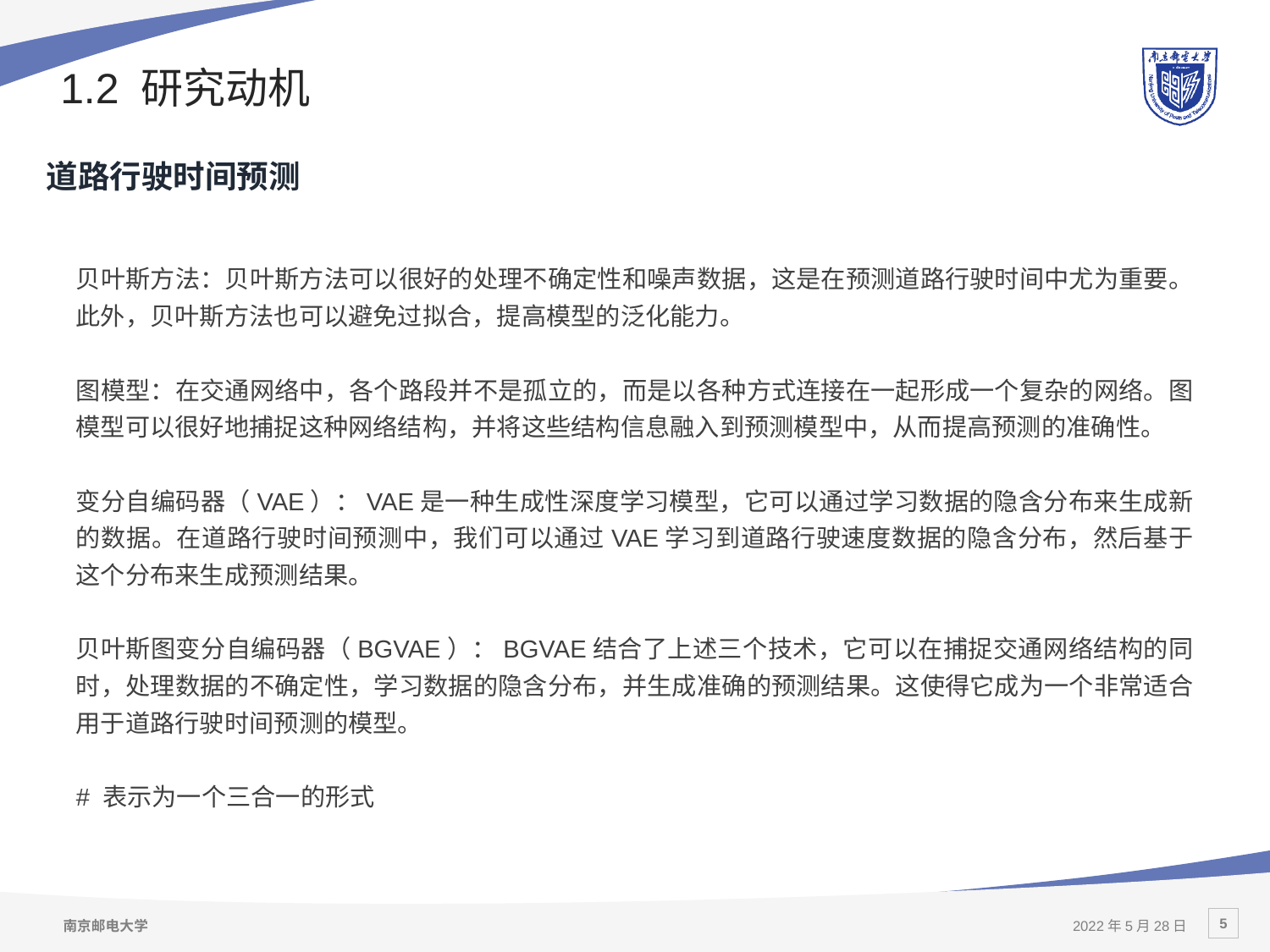

# 1.2 研究动机
道路行驶时间预测
贝叶斯方法：贝叶斯方法可以很好的处理不确定性和噪声数据，这是在预测道路行驶时间中尤为重要。此外，贝叶斯方法也可以避免过拟合，提高模型的泛化能力。

图模型：在交通网络中，各个路段并不是孤立的，而是以各种方式连接在一起形成一个复杂的网络。图模型可以很好地捕捉这种网络结构，并将这些结构信息融入到预测模型中，从而提高预测的准确性。

变分自编码器（VAE）：VAE是一种生成性深度学习模型，它可以通过学习数据的隐含分布来生成新的数据。在道路行驶时间预测中，我们可以通过VAE学习到道路行驶速度数据的隐含分布，然后基于这个分布来生成预测结果。

贝叶斯图变分自编码器（BGVAE）：BGVAE结合了上述三个技术，它可以在捕捉交通网络结构的同时，处理数据的不确定性，学习数据的隐含分布，并生成准确的预测结果。这使得它成为一个非常适合用于道路行驶时间预测的模型。

# 表示为一个三合一的形式